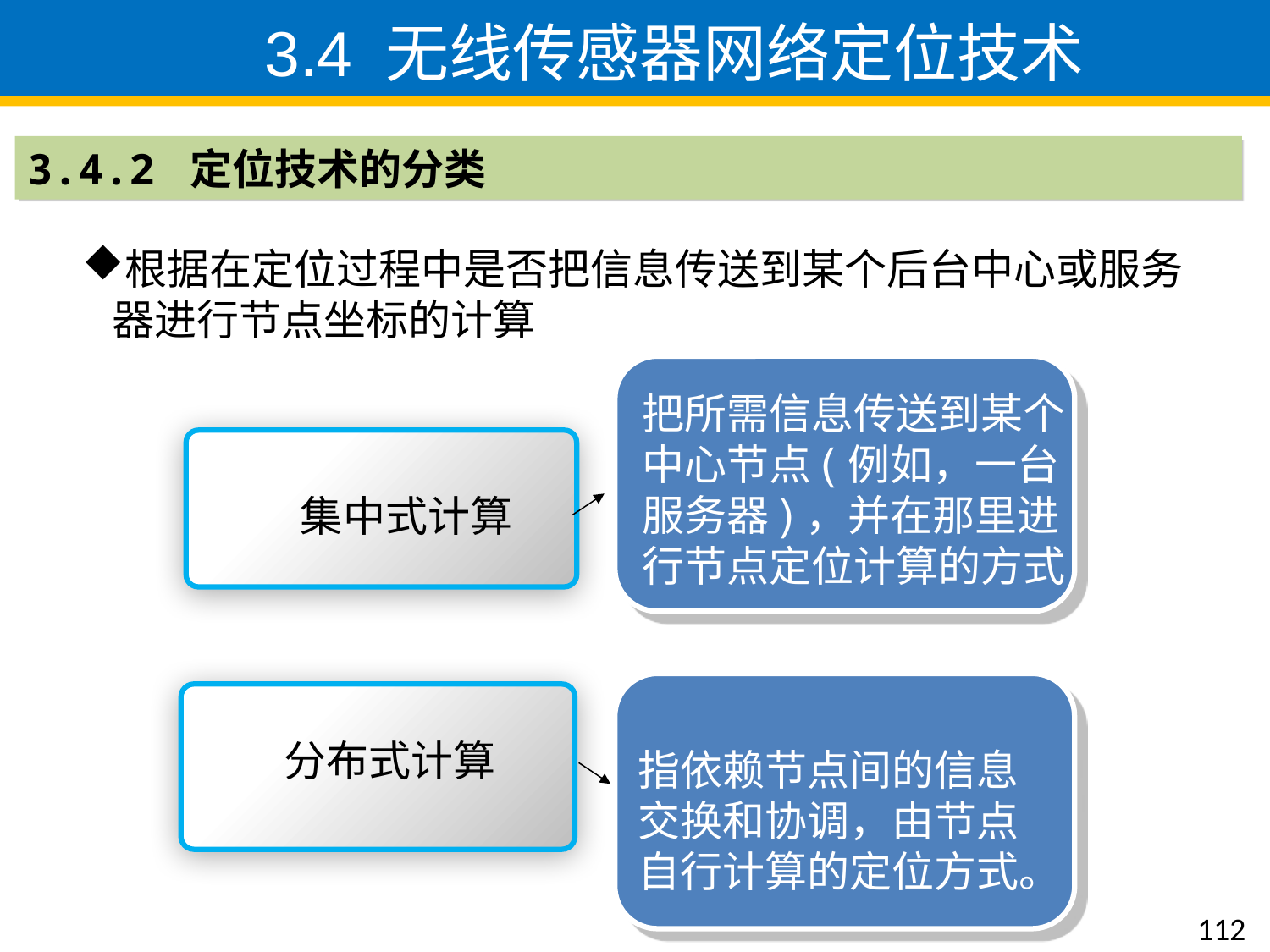

3.4 无线传感器网络定位技术

3.4.2 定位技术的分类
根据在定位过程中是否把信息传送到某个后台中心或服务器进行节点坐标的计算

把所需信息传送到某个中心节点(例如，一台服务器)，并在那里进行节点定位计算的方式

集中式计算

指依赖节点间的信息交换和协调，由节点自行计算的定位方式。

分布式计算

112